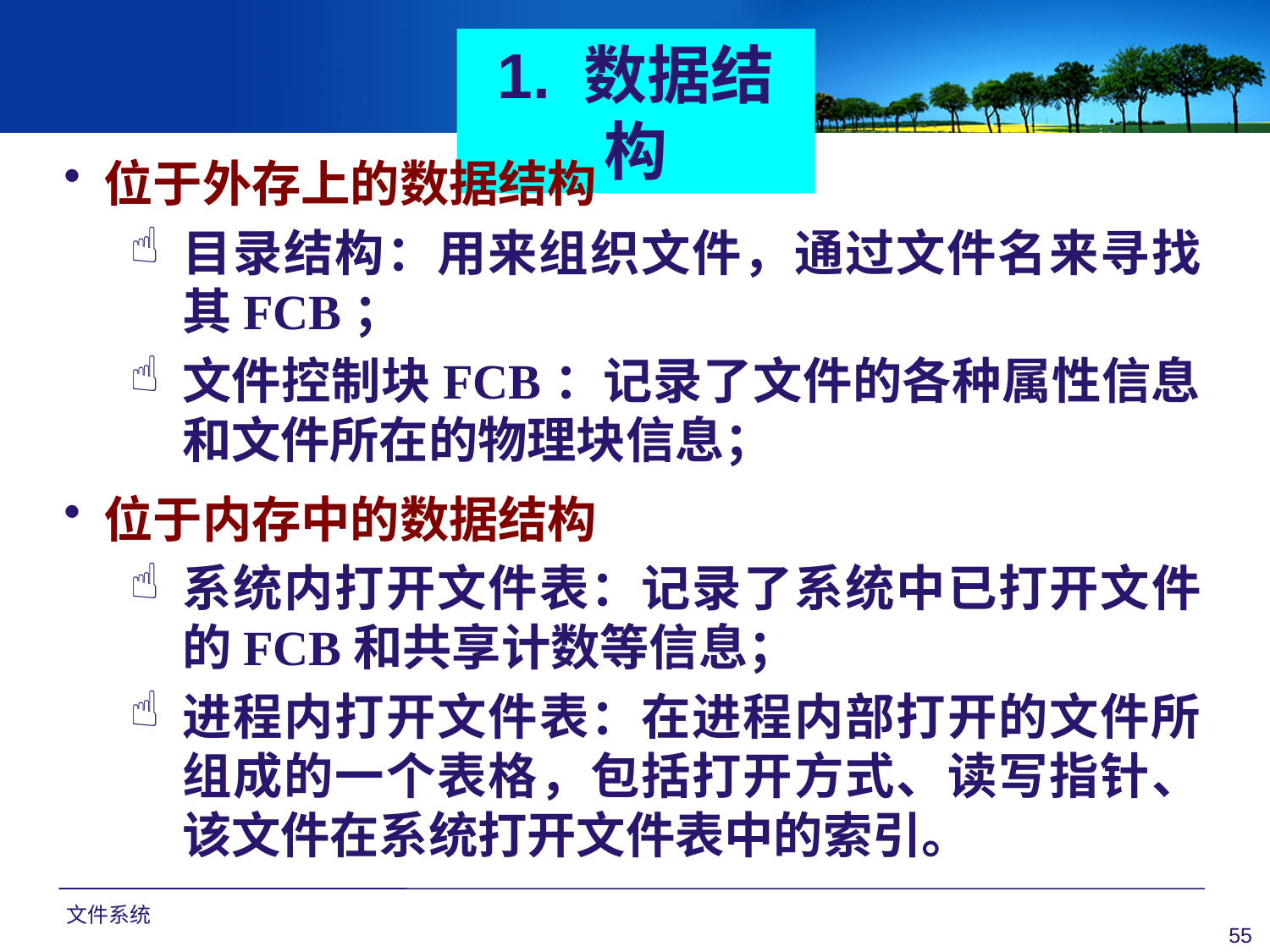

1. 数据结构
位于外存上的数据结构
目录结构：用来组织文件，通过文件名来寻找其FCB；
文件控制块FCB：记录了文件的各种属性信息和文件所在的物理块信息；
位于内存中的数据结构
系统内打开文件表：记录了系统中已打开文件的FCB和共享计数等信息；
进程内打开文件表：在进程内部打开的文件所组成的一个表格，包括打开方式、读写指针、该文件在系统打开文件表中的索引。
文件系统
55